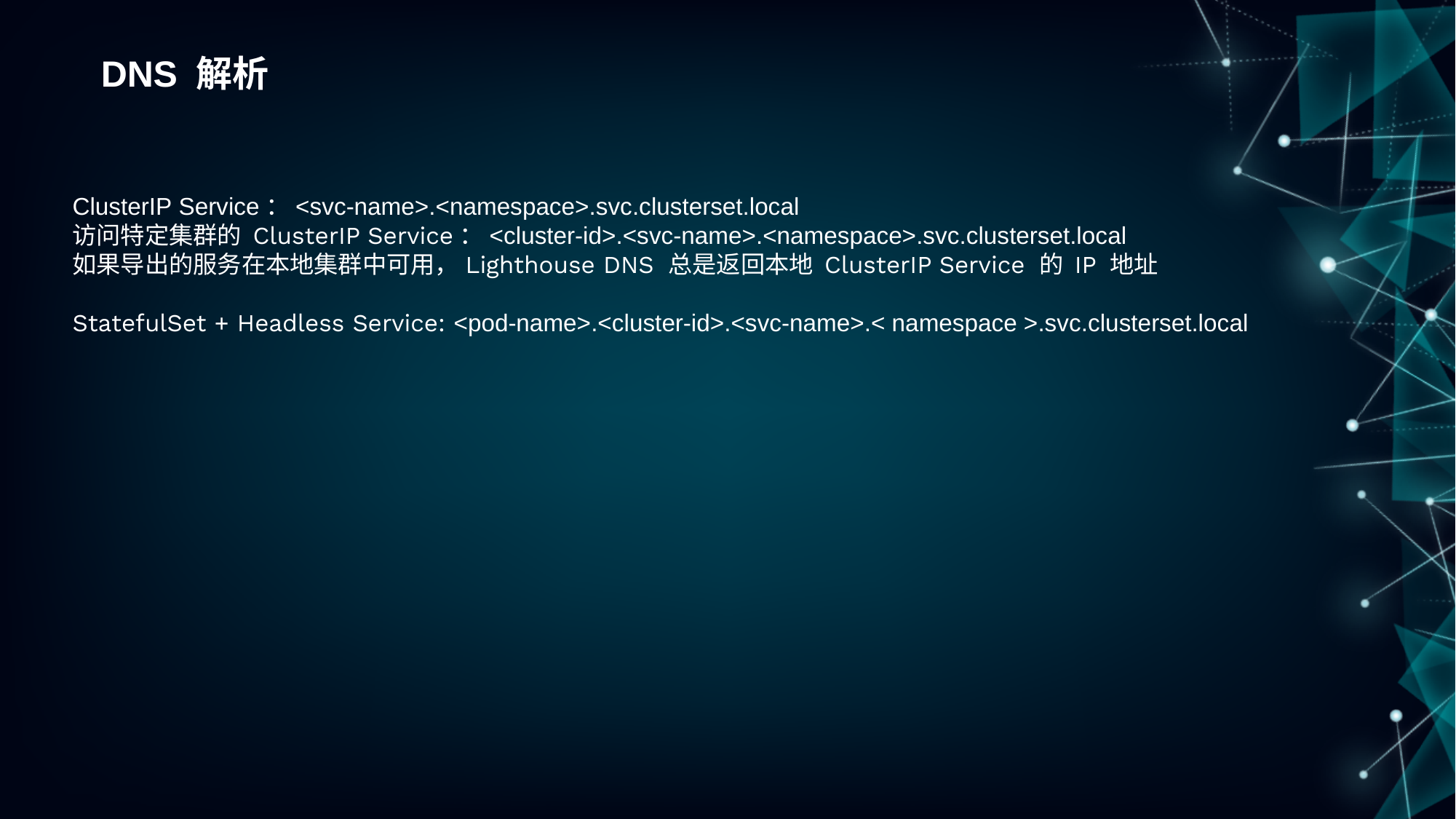

DNS 解析
ClusterIP Service：<svc-name>.<namespace>.svc.clusterset.local
访问特定集群的 ClusterIP Service：<cluster-id>.<svc-name>.<namespace>.svc.clusterset.local
如果导出的服务在本地集群中可用，Lighthouse DNS 总是返回本地 ClusterIP Service 的 IP 地址

StatefulSet + Headless Service: <pod-name>.<cluster-id>.<svc-name>.< namespace >.svc.clusterset.local